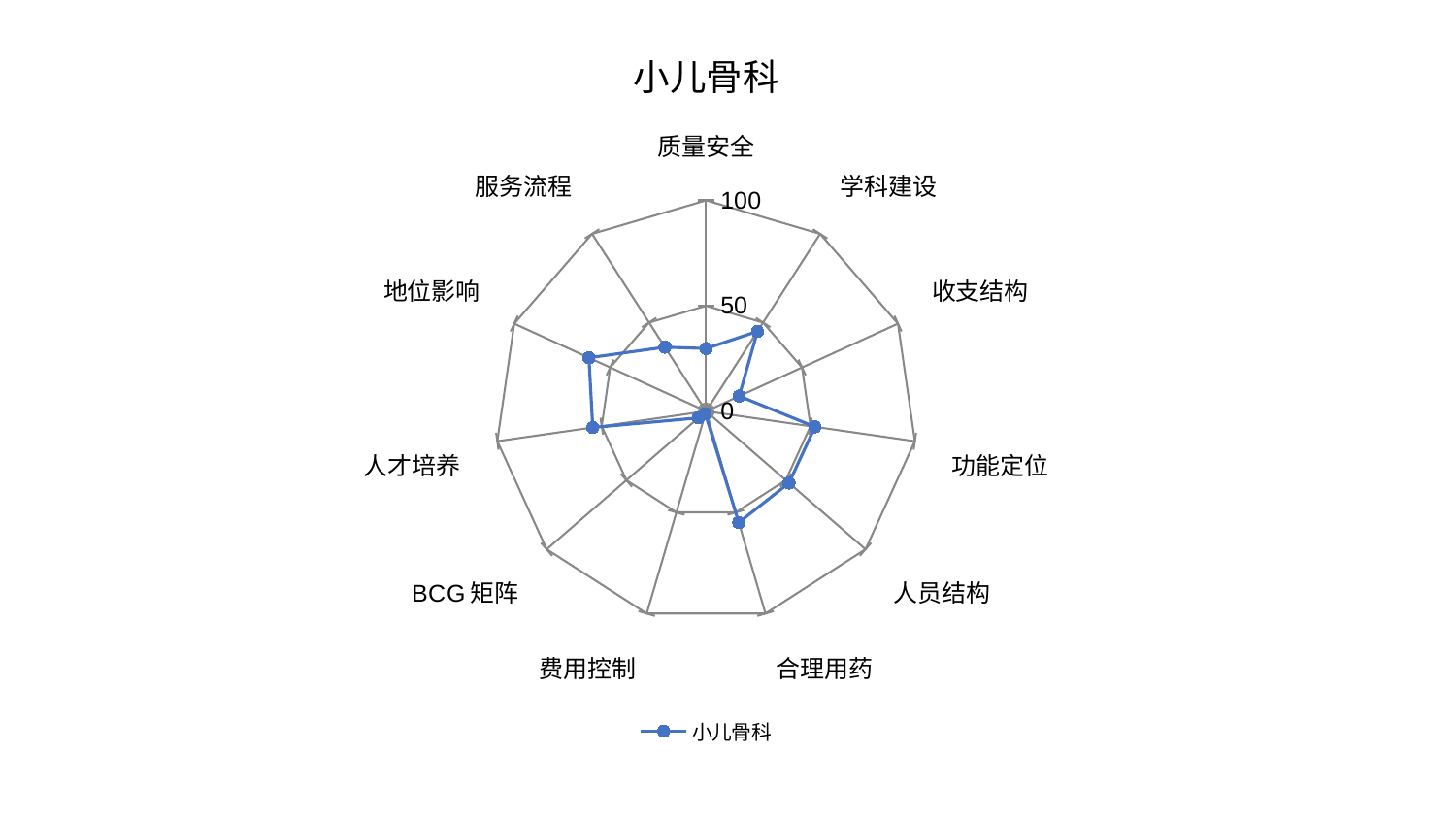

### Chart: 小儿骨科

| Category | 小儿骨科 |
|---|---|
| 质量安全 | 29.750695413097834 |
| 学科建设 | 45.02269786660775 |
| 收支结构 | 17.252604576237225 |
| 功能定位 | 52.11736903645792 |
| 人员结构 | 52.00698184042108 |
| 合理用药 | 55.024391357782136 |
| 费用控制 | 1.3254437320268506 |
| BCG矩阵 | 4.8516617217420315 |
| 人才培养 | 54.288064122116104 |
| 地位影响 | 61.07075738937043 |
| 服务流程 | 36.11435816446621 |
143